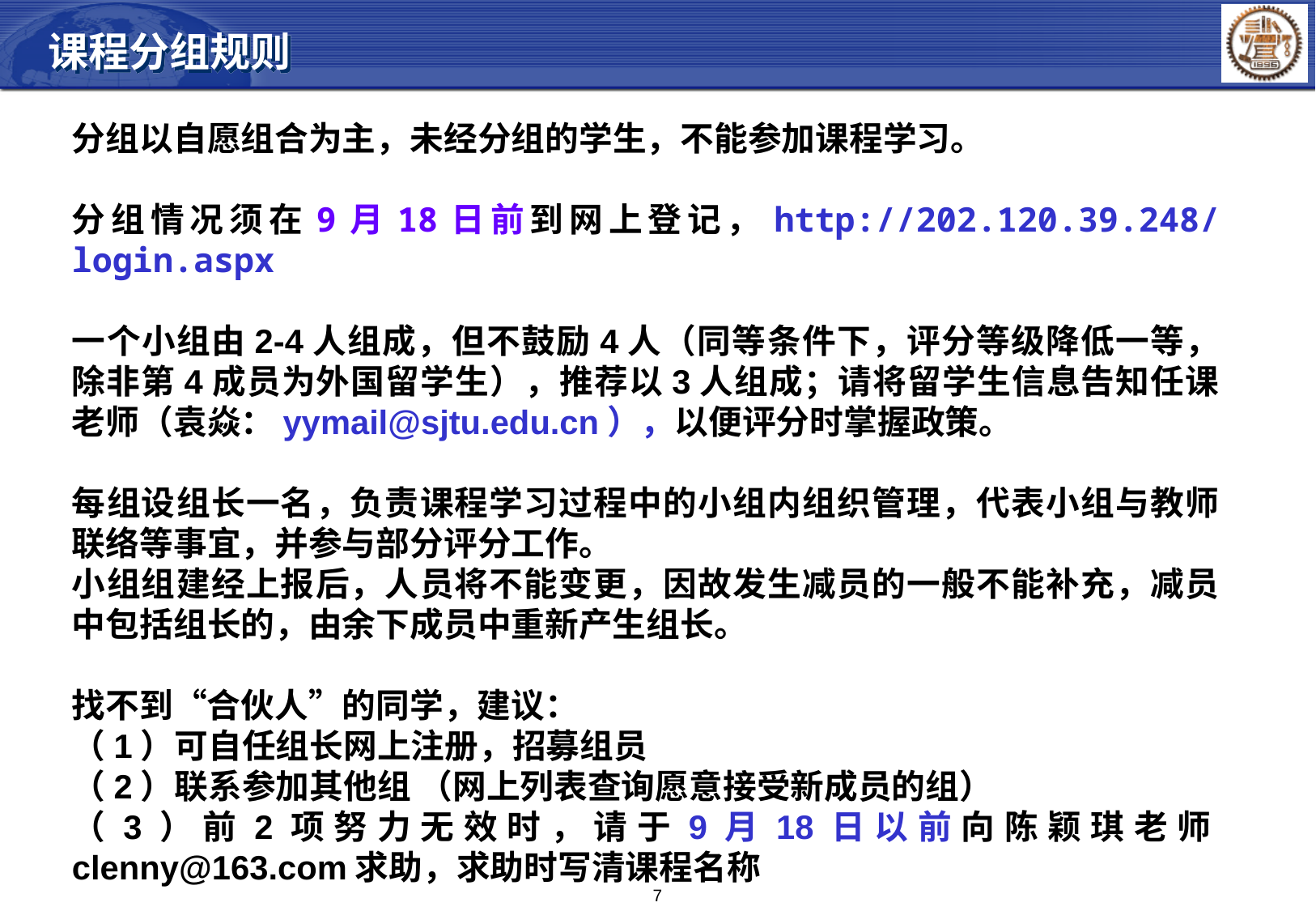

课程分组规则
分组以自愿组合为主，未经分组的学生，不能参加课程学习。

分组情况须在9月18日前到网上登记，http://202.120.39.248/login.aspx

一个小组由2-4人组成，但不鼓励4人（同等条件下，评分等级降低一等，除非第4成员为外国留学生），推荐以3人组成；请将留学生信息告知任课老师（袁焱：yymail@sjtu.edu.cn），以便评分时掌握政策。

每组设组长一名，负责课程学习过程中的小组内组织管理，代表小组与教师联络等事宜，并参与部分评分工作。
小组组建经上报后，人员将不能变更，因故发生减员的一般不能补充，减员中包括组长的，由余下成员中重新产生组长。

找不到“合伙人”的同学，建议：
（1）可自任组长网上注册，招募组员
（2）联系参加其他组 （网上列表查询愿意接受新成员的组）
（3）前2项努力无效时，请于9月18日以前向陈颖琪老师clenny@163.com求助，求助时写清课程名称
7